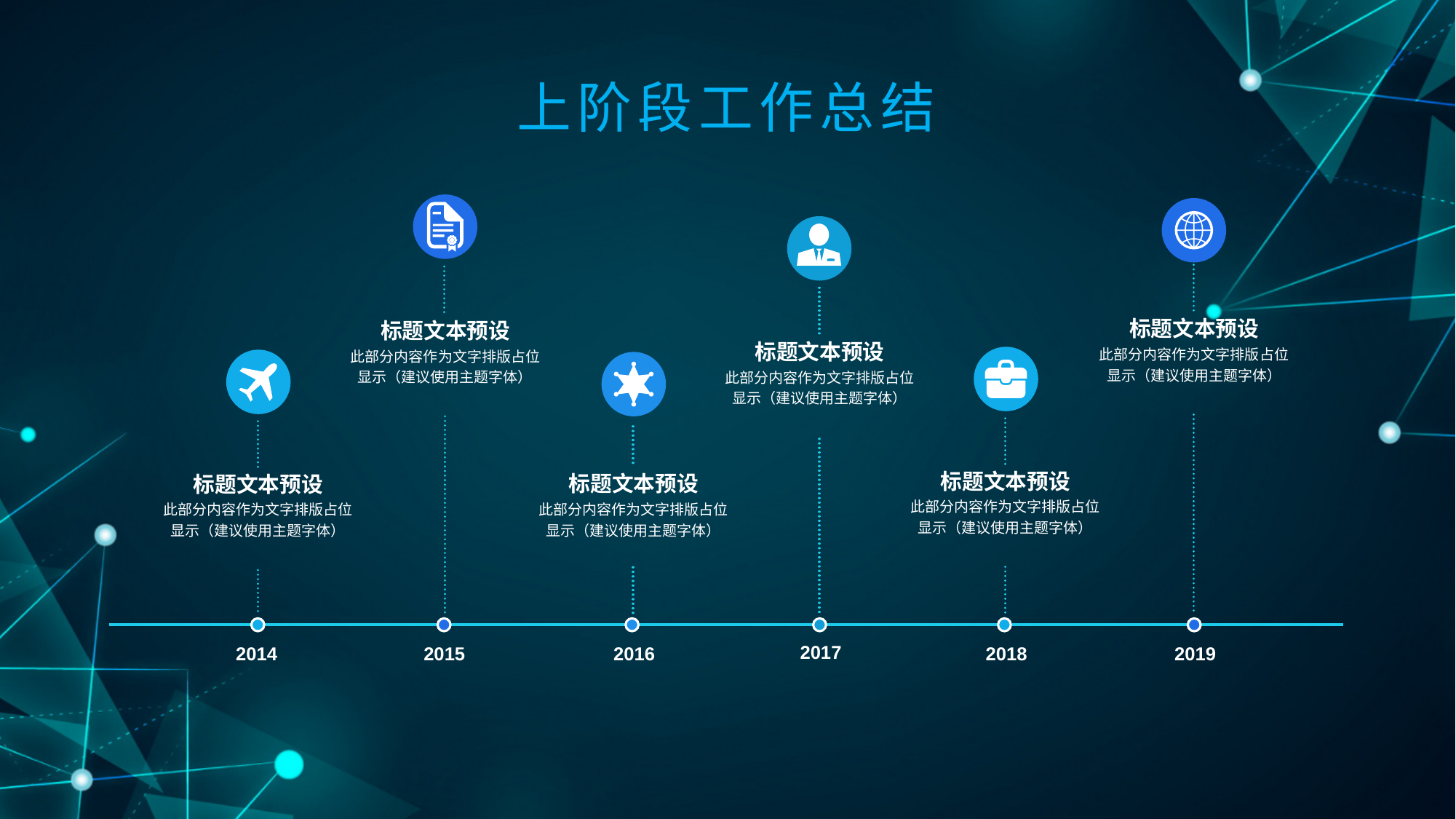

上阶段工作总结

标题文本预设
此部分内容作为文字排版占位显示（建议使用主题字体）

2015

标题文本预设
此部分内容作为文字排版占位显示（建议使用主题字体）

2019

标题文本预设
此部分内容作为文字排版占位显示（建议使用主题字体）

2017

标题文本预设
此部分内容作为文字排版占位显示（建议使用主题字体）

2018

标题文本预设
此部分内容作为文字排版占位显示（建议使用主题字体）

2014

标题文本预设
此部分内容作为文字排版占位显示（建议使用主题字体）

2016